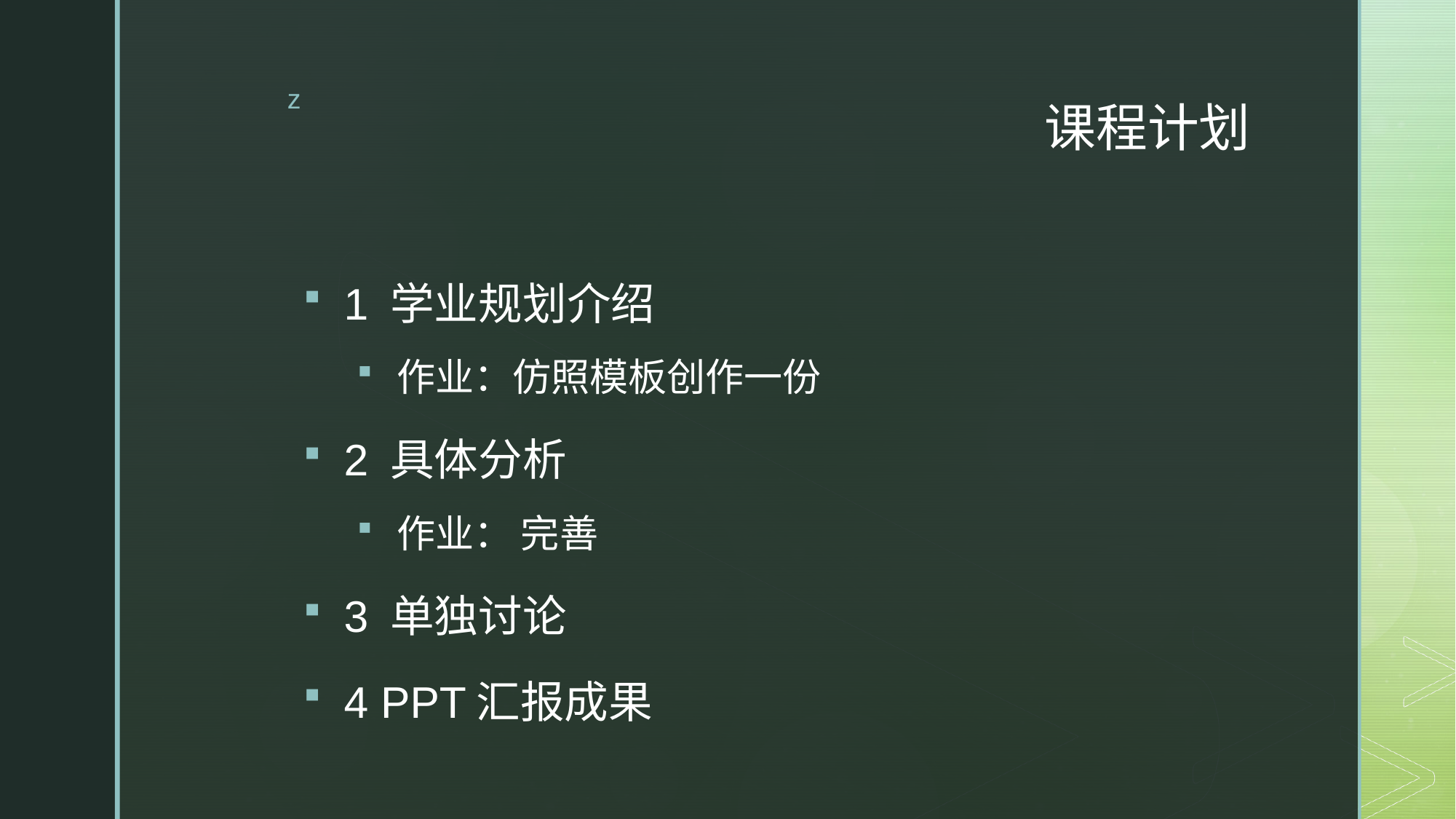

# 课程计划
1 学业规划介绍
作业：仿照模板创作一份
2 具体分析
作业： 完善
3 单独讨论
4 PPT汇报成果